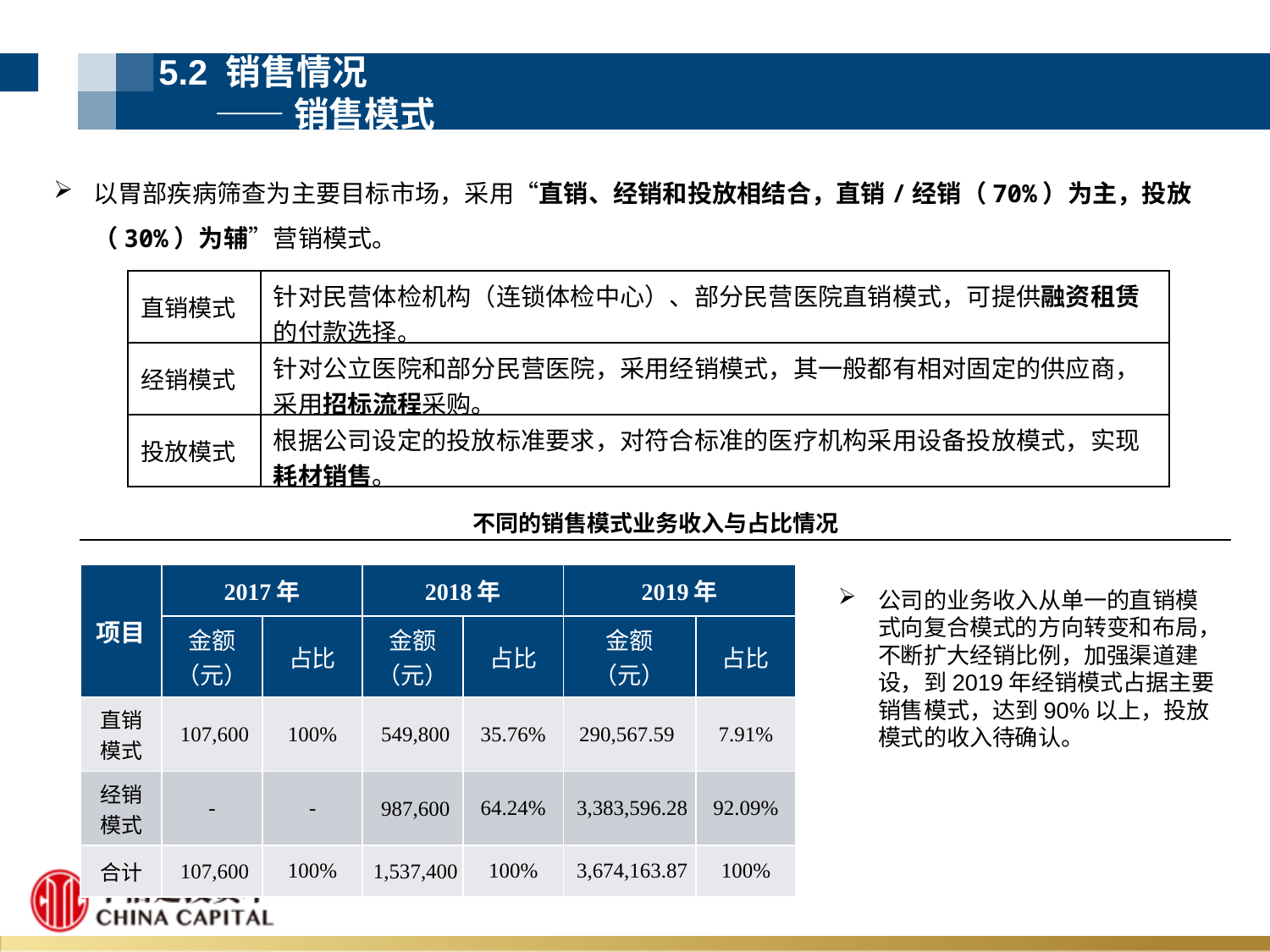

5.2 销售情况
       ——销售模式
以胃部疾病筛查为主要目标市场，采用“直销、经销和投放相结合，直销/经销（70%）为主，投放（30%）为辅”营销模式。
| 直销模式 | 针对民营体检机构（连锁体检中心）、部分民营医院直销模式，可提供融资租赁的付款选择。 |
| --- | --- |
| 经销模式 | 针对公立医院和部分民营医院，采用经销模式，其一般都有相对固定的供应商，采用招标流程采购。 |
| 投放模式 | 根据公司设定的投放标准要求，对符合标准的医疗机构采用设备投放模式，实现耗材销售。 |
| 不同的销售模式业务收入与占比情况 |
| --- |
| 项目 | 2017年 |  | 2018年 |  | 2019年 |  |
| --- | --- | --- | --- | --- | --- | --- |
|  | 金额（元） | 占比 | 金额（元） | 占比 | 金额 （元） | 占比 |
| 直销模式 | 107,600 | 100% | 549,800 | 35.76% | 290,567.59 | 7.91% |
| 经销模式 | - | - | 987,600 | 64.24% | 3,383,596.28 | 92.09% |
| 合计 | 107,600 | 100% | 1,537,400 | 100% | 3,674,163.87 | 100% |
公司的业务收入从单一的直销模式向复合模式的方向转变和布局，不断扩大经销比例，加强渠道建设，到2019年经销模式占据主要销售模式，达到90%以上，投放模式的收入待确认。